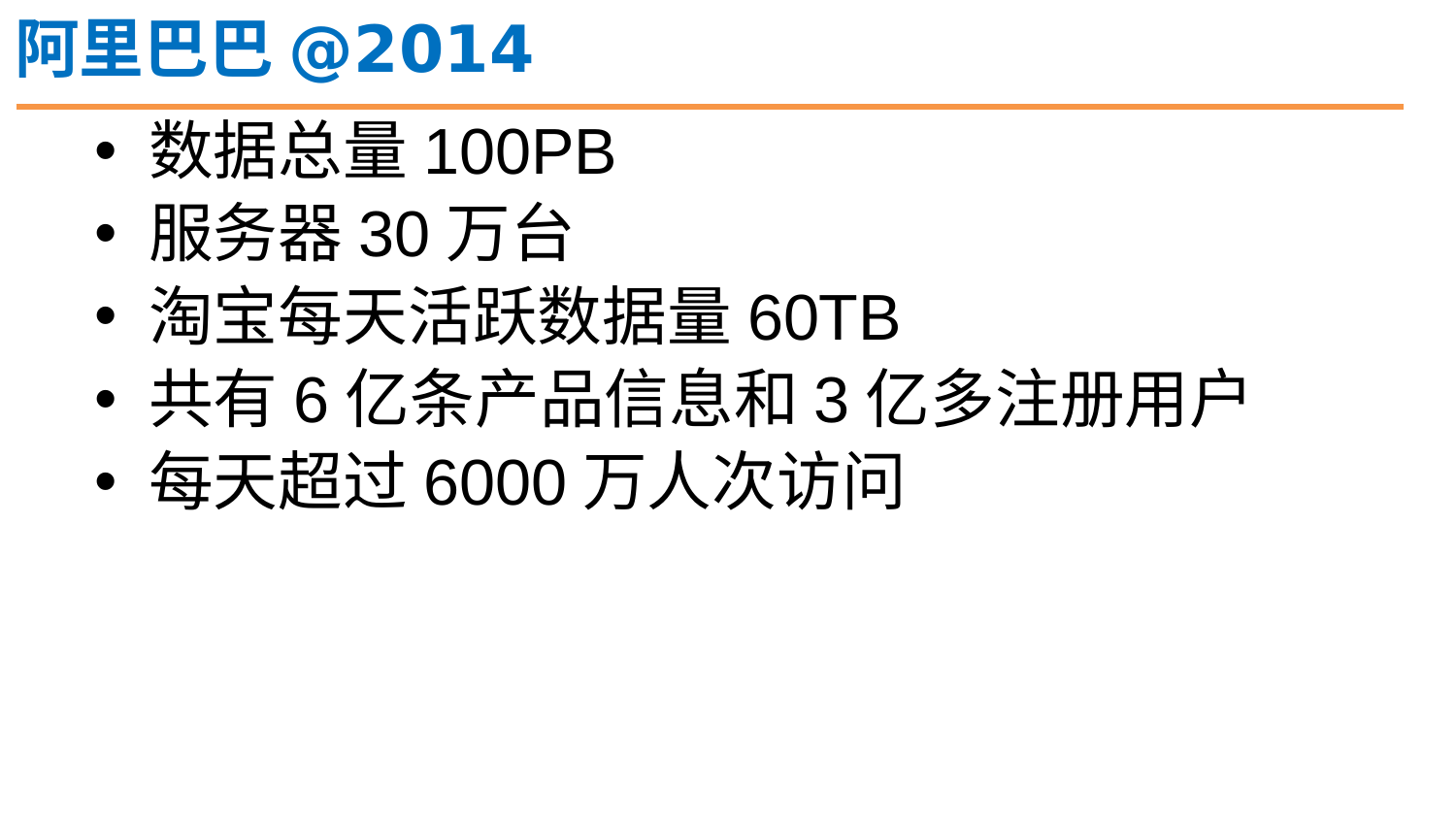

阿里巴巴@2014
数据总量100PB
服务器30万台
淘宝每天活跃数据量60TB
共有6亿条产品信息和3亿多注册用户
每天超过6000万人次访问